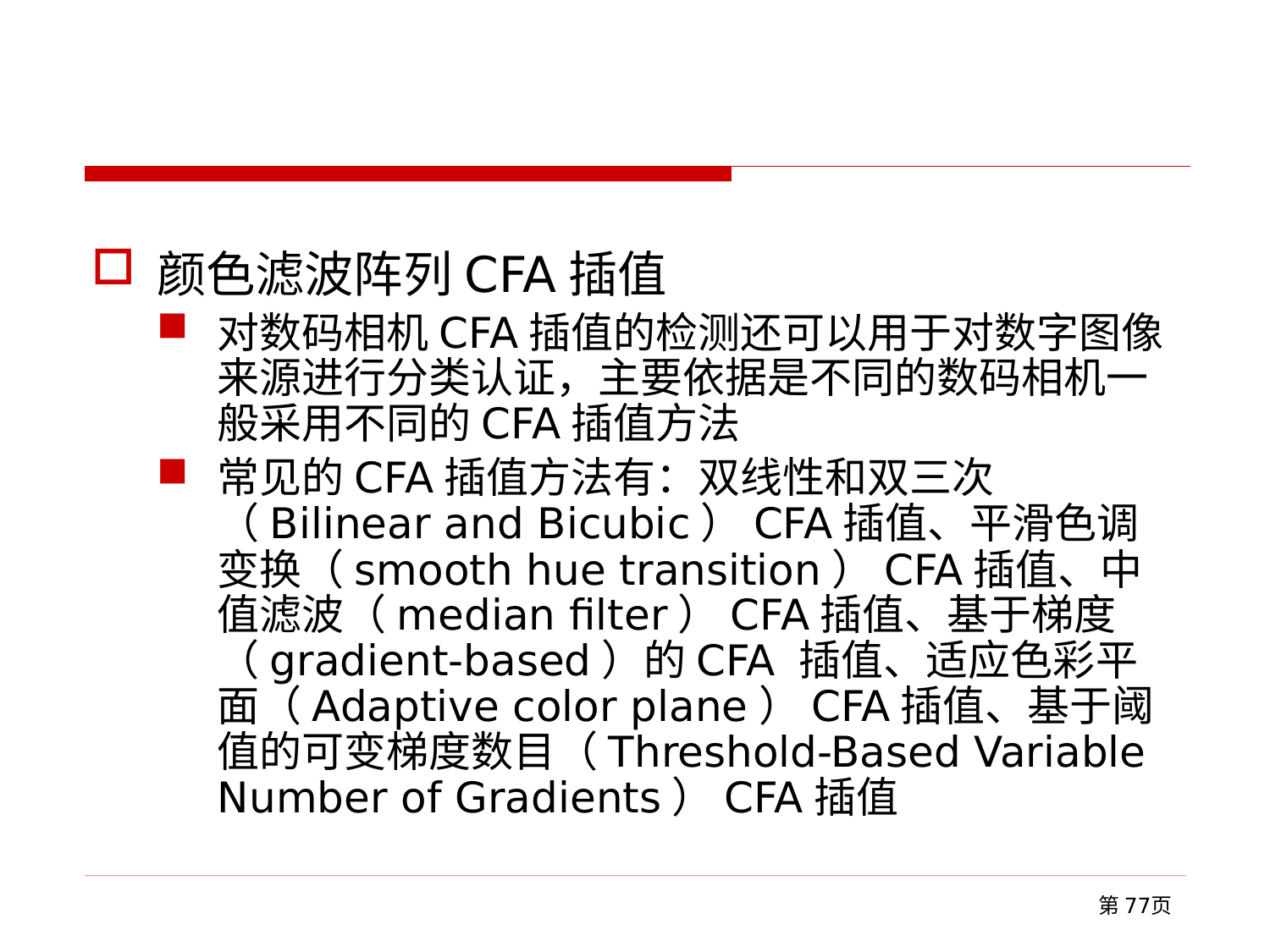

#
颜色滤波阵列CFA插值
对数码相机CFA插值的检测还可以用于对数字图像来源进行分类认证，主要依据是不同的数码相机一般采用不同的CFA插值方法
常见的CFA插值方法有：双线性和双三次（Bilinear and Bicubic）CFA插值、平滑色调变换（smooth hue transition）CFA插值、中值滤波（median filter）CFA插值、基于梯度（gradient-based）的CFA 插值、适应色彩平面（Adaptive color plane）CFA插值、基于阈值的可变梯度数目（Threshold-Based Variable Number of Gradients）CFA插值
77